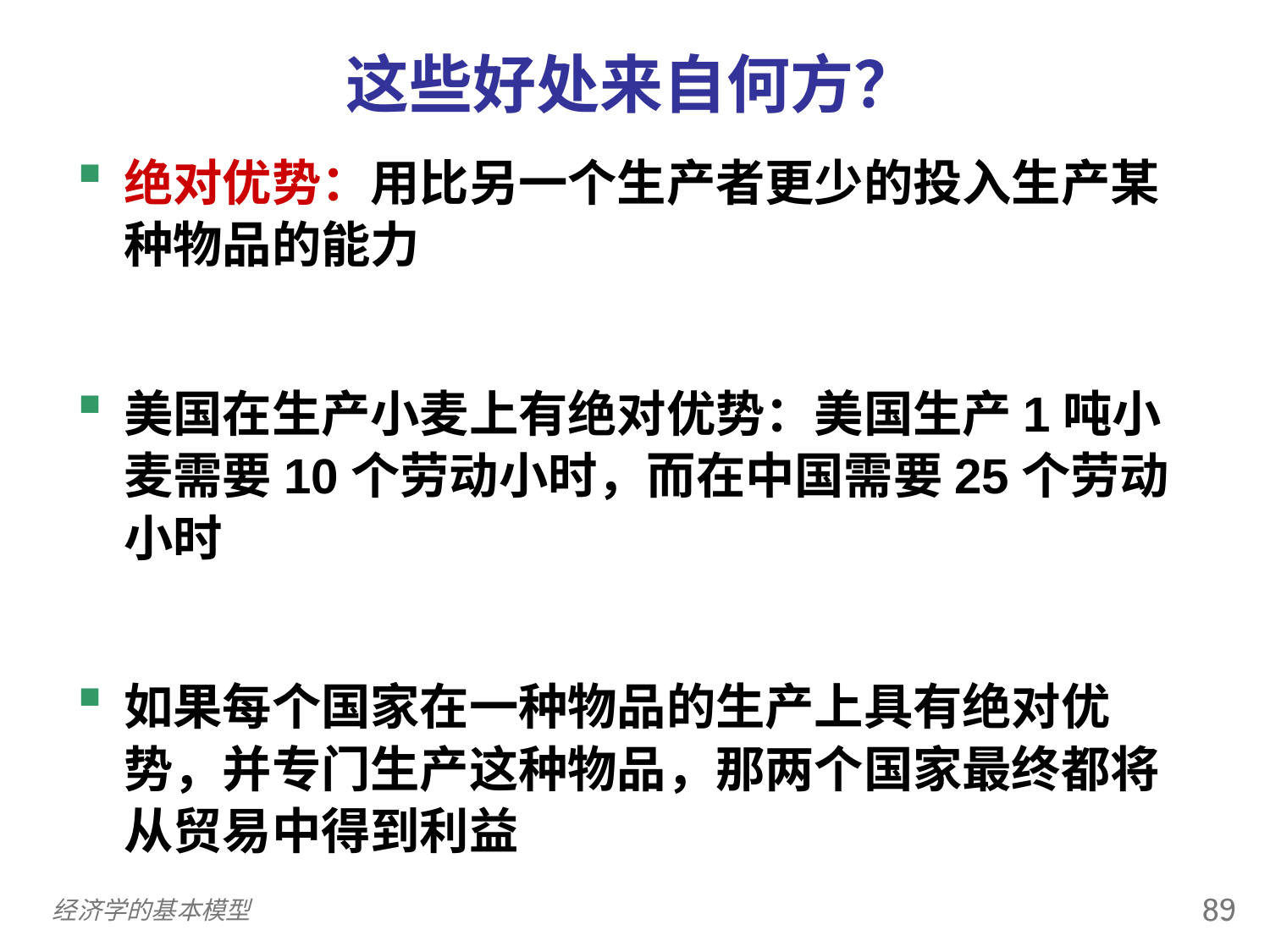

这些好处来自何方？
0
绝对优势：用比另一个生产者更少的投入生产某种物品的能力

美国在生产小麦上有绝对优势：美国生产1吨小麦需要10个劳动小时，而在中国需要25个劳动小时

如果每个国家在一种物品的生产上具有绝对优势，并专门生产这种物品，那两个国家最终都将从贸易中得到利益
89
经济学的基本模型